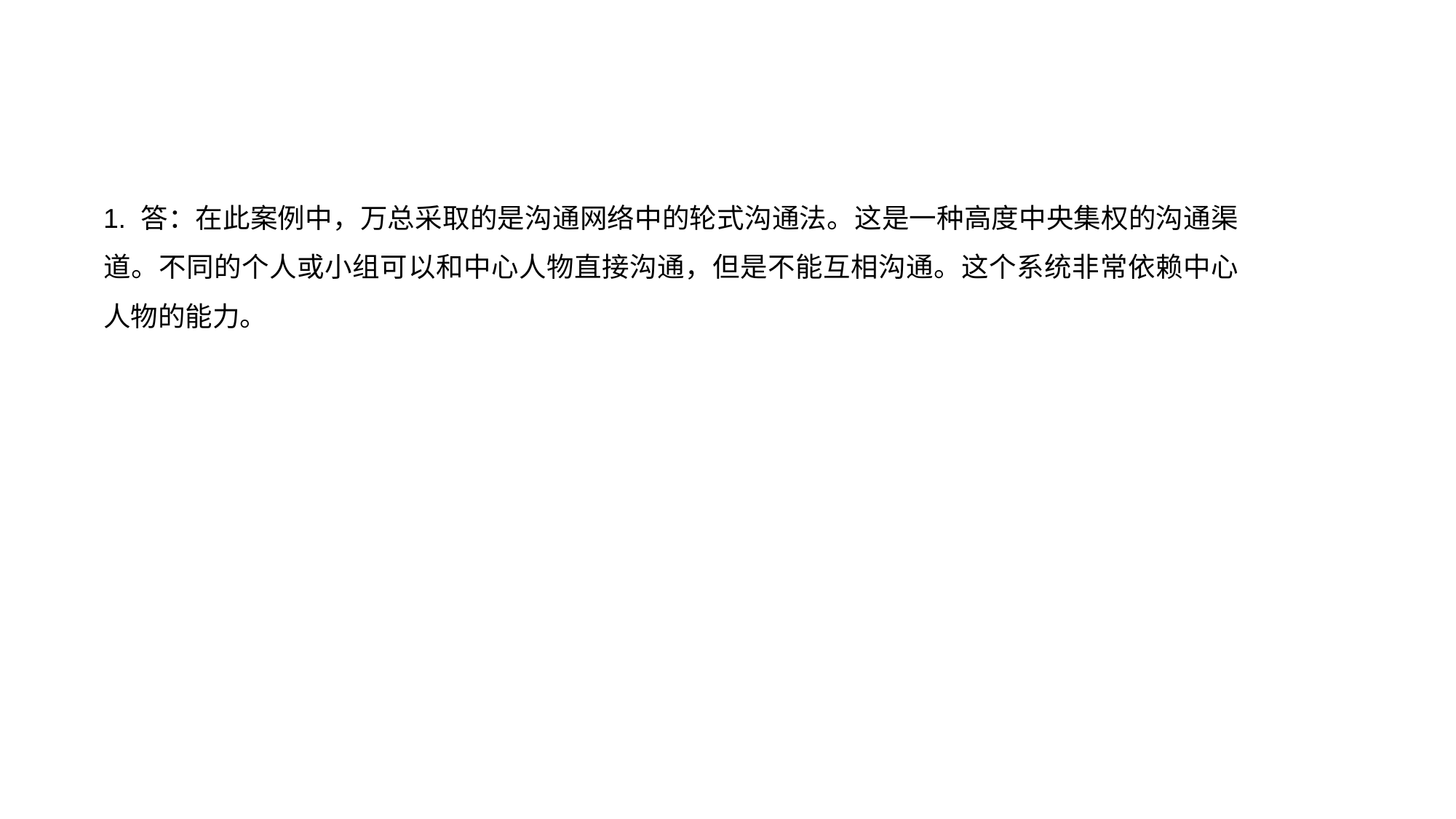

1. 答：在此案例中，万总采取的是沟通网络中的轮式沟通法。这是一种高度中央集权的沟通渠道。不同的个人或小组可以和中心人物直接沟通，但是不能互相沟通。这个系统非常依赖中心人物的能力。